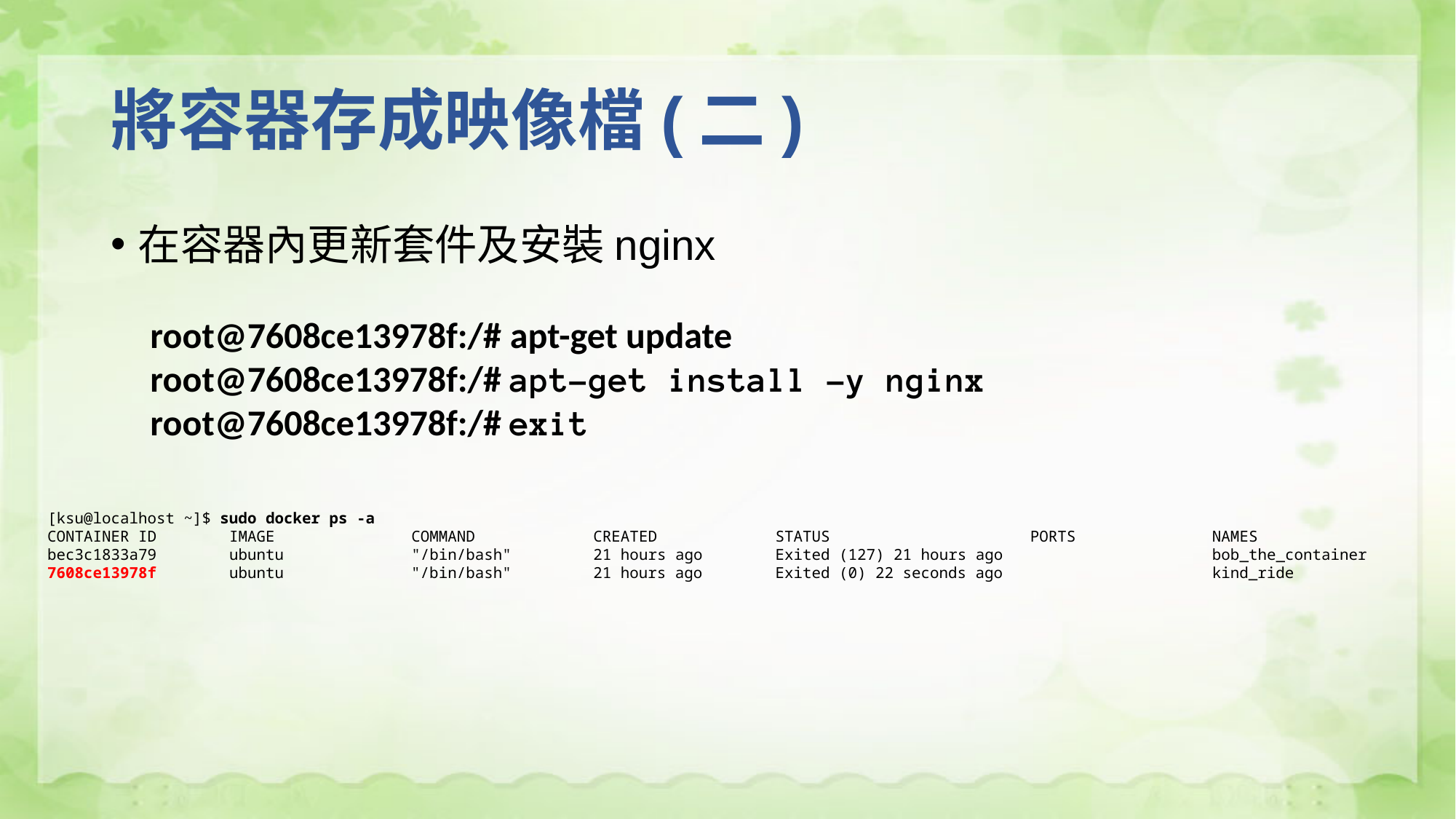

# 將容器存成映像檔(二)
在容器內更新套件及安裝nginx
root@7608ce13978f:/# apt-get update
root@7608ce13978f:/# apt-get install -y nginx
root@7608ce13978f:/# exit

[ksu@localhost ~]$ sudo docker ps -a
CONTAINER ID        IMAGE               COMMAND             CREATED             STATUS                      PORTS               NAMES
bec3c1833a79        ubuntu              "/bin/bash"         21 hours ago        Exited (127) 21 hours ago                       bob_the_container
7608ce13978f        ubuntu              "/bin/bash"         21 hours ago        Exited (0) 22 seconds ago                       kind_ride